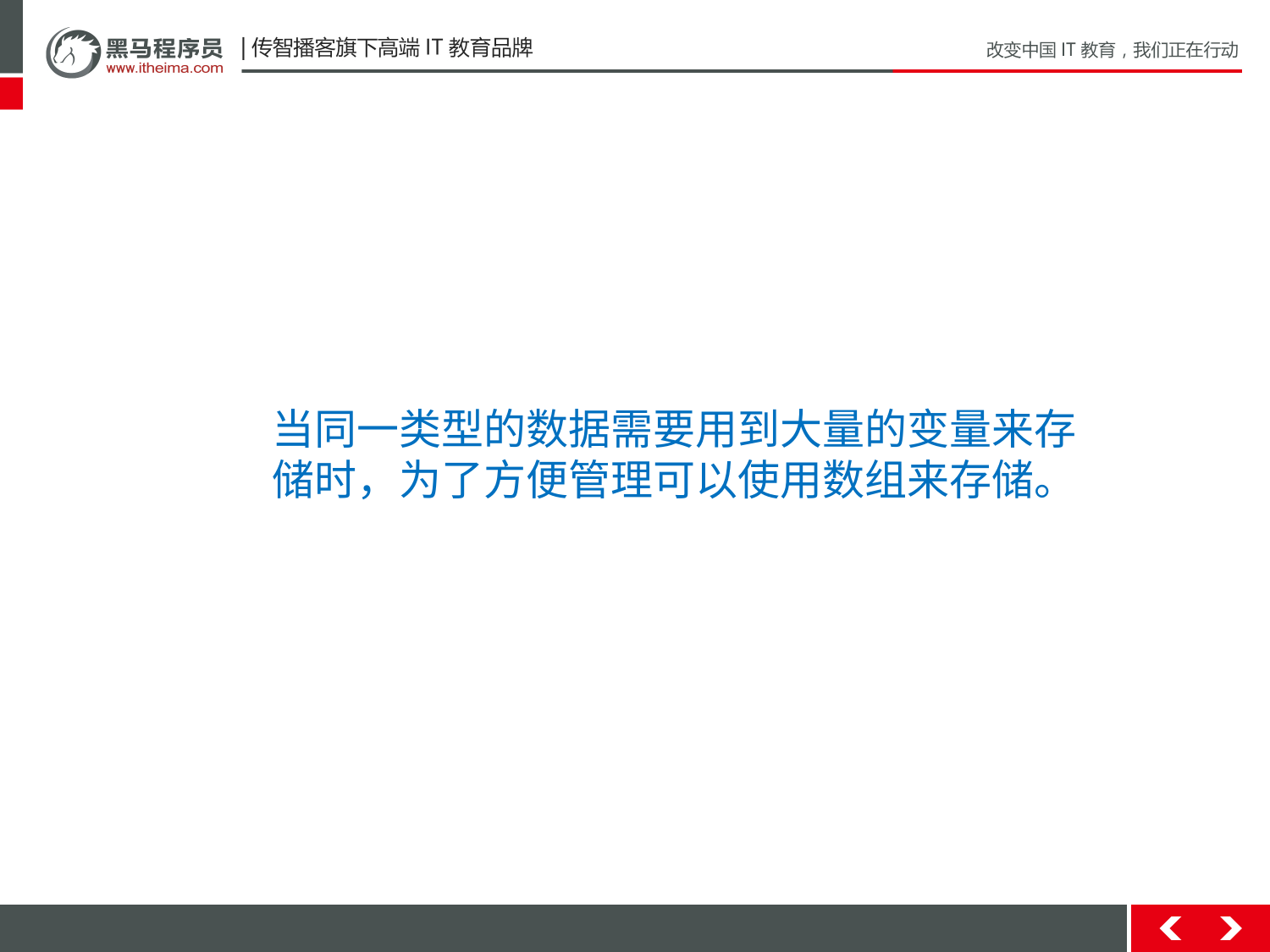

当同一类型的数据需要用到大量的变量来存储时，为了方便管理可以使用数组来存储。